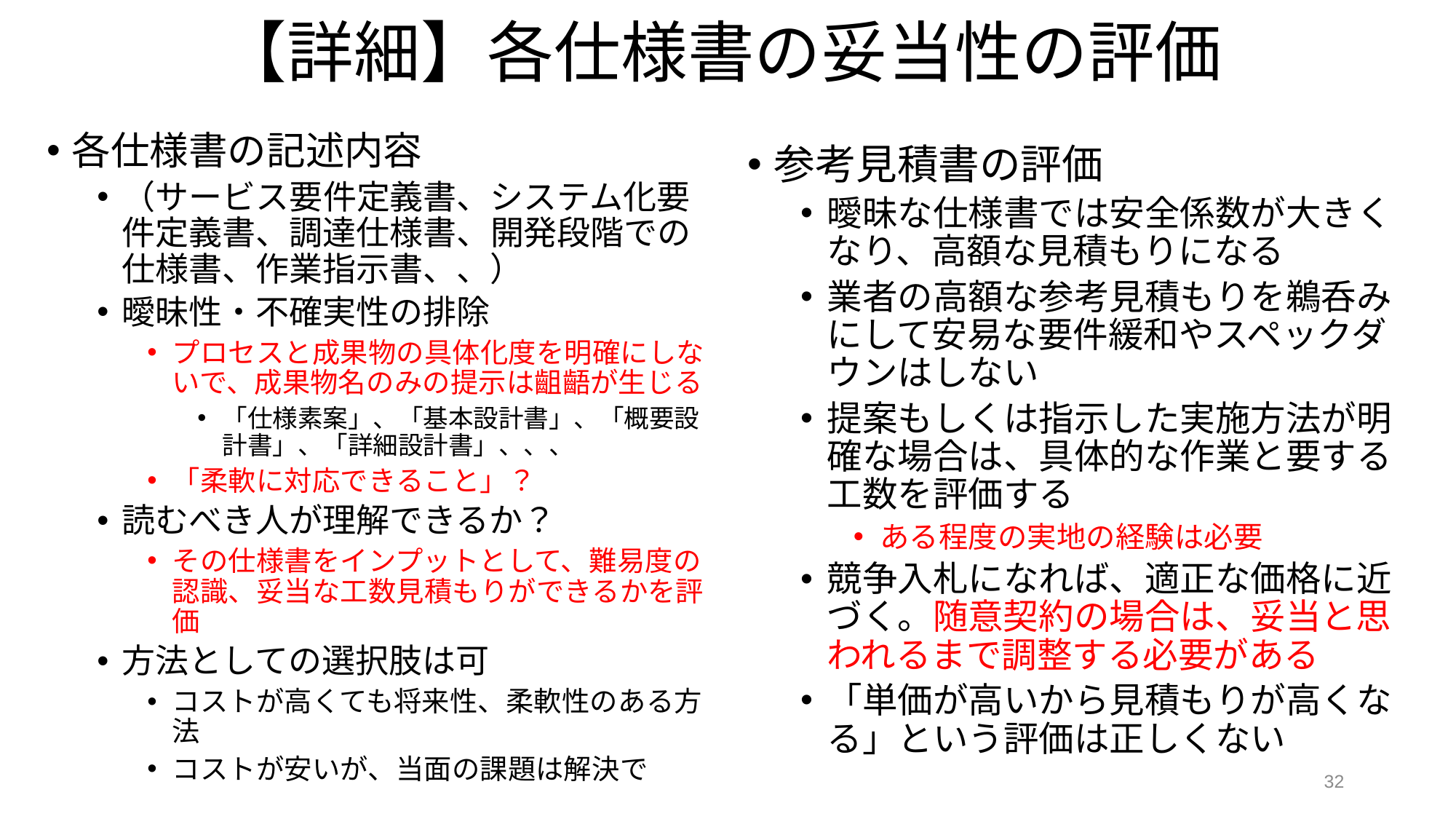

# 【詳細】各仕様書の妥当性の評価
各仕様書の記述内容
（サービス要件定義書、システム化要件定義書、調達仕様書、開発段階での仕様書、作業指示書、、）
曖昧性・不確実性の排除
プロセスと成果物の具体化度を明確にしないで、成果物名のみの提示は齟齬が生じる
「仕様素案」、「基本設計書」、「概要設計書」、「詳細設計書」、、、
「柔軟に対応できること」？
読むべき人が理解できるか？
その仕様書をインプットとして、難易度の認識、妥当な工数見積もりができるかを評価
方法としての選択肢は可
コストが高くても将来性、柔軟性のある方法
コストが安いが、当面の課題は解決で

参考見積書の評価
曖昧な仕様書では安全係数が大きくなり、高額な見積もりになる
業者の高額な参考見積もりを鵜呑みにして安易な要件緩和やスペックダウンはしない
提案もしくは指示した実施方法が明確な場合は、具体的な作業と要する工数を評価する
ある程度の実地の経験は必要
競争入札になれば、適正な価格に近づく。随意契約の場合は、妥当と思われるまで調整する必要がある
「単価が高いから見積もりが高くなる」という評価は正しくない

32